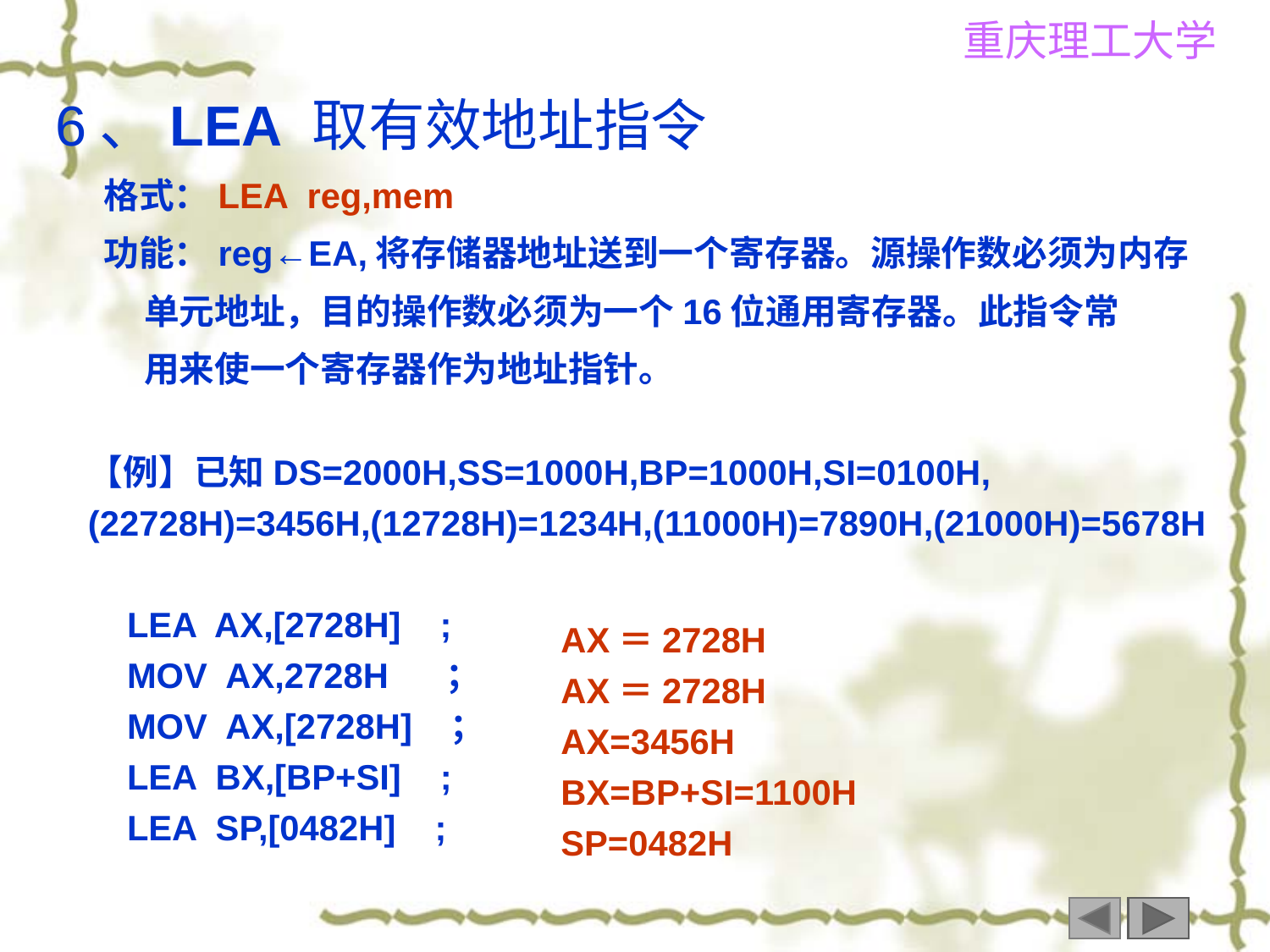

6、LEA 取有效地址指令
     格式：LEA  reg,mem
     功能：reg←EA,将存储器地址送到一个寄存器。源操作数必须为内存
          单元地址，目的操作数必须为一个16位通用寄存器。此指令常
          用来使一个寄存器作为地址指针。

【例】已知DS=2000H,SS=1000H,BP=1000H,SI=0100H,    (22728H)=3456H,(12728H)=1234H,(11000H)=7890H,(21000H)=5678H

    LEA  AX,[2728H]    ;
    MOV  AX,2728H     ；
    MOV  AX,[2728H]   ；
    LEA  BX,[BP+SI]    ;
    LEA  SP,[0482H]    ;
AX＝2728H
AX＝2728H
AX=3456H
BX=BP+SI=1100H
SP=0482H